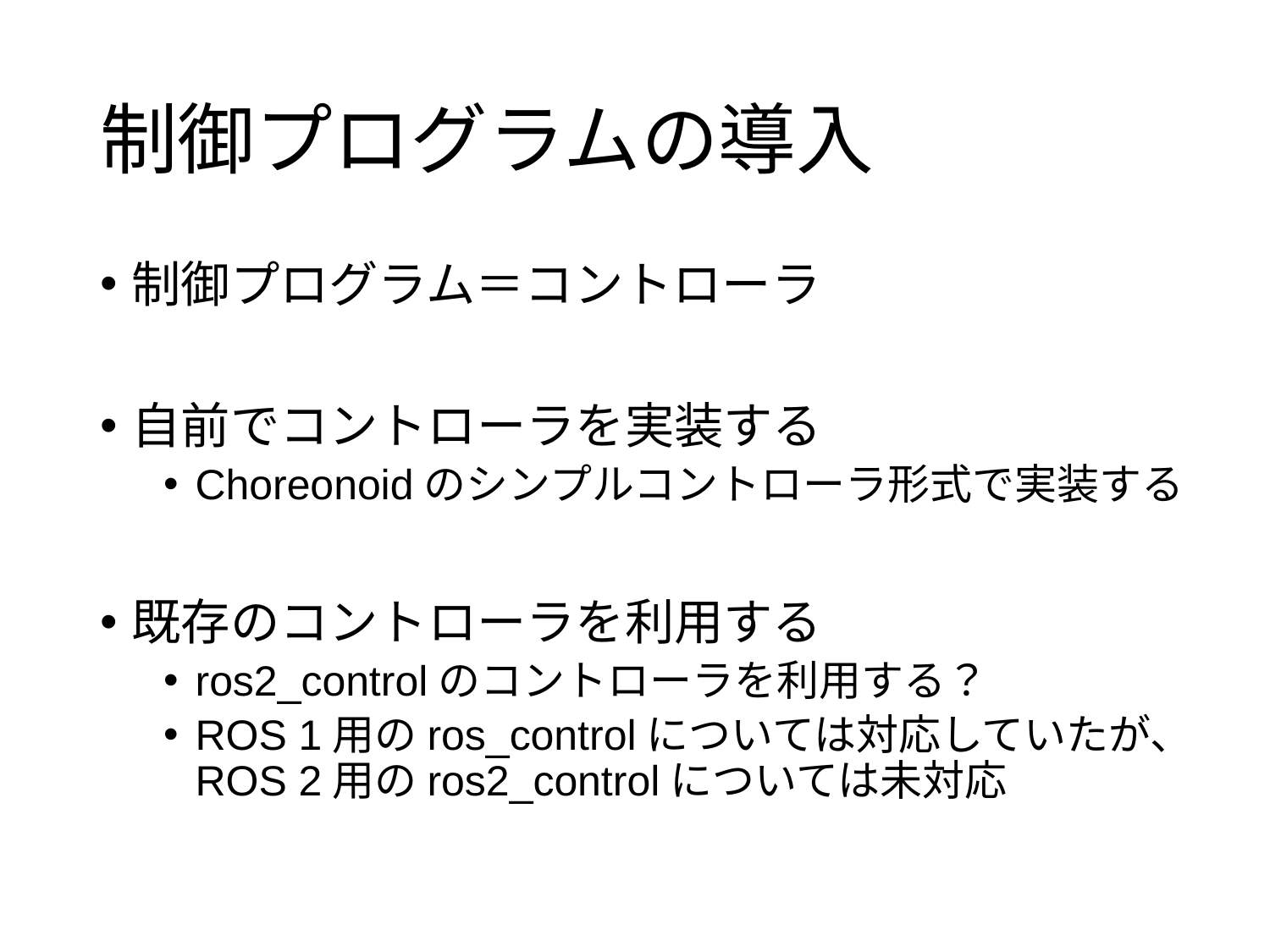

# 制御プログラムの導入
制御プログラム＝コントローラ

自前でコントローラを実装する
Choreonoidのシンプルコントローラ形式で実装する

既存のコントローラを利用する
ros2_controlのコントローラを利用する？
ROS 1用のros_controlについては対応していたが、ROS 2用のros2_controlについては未対応